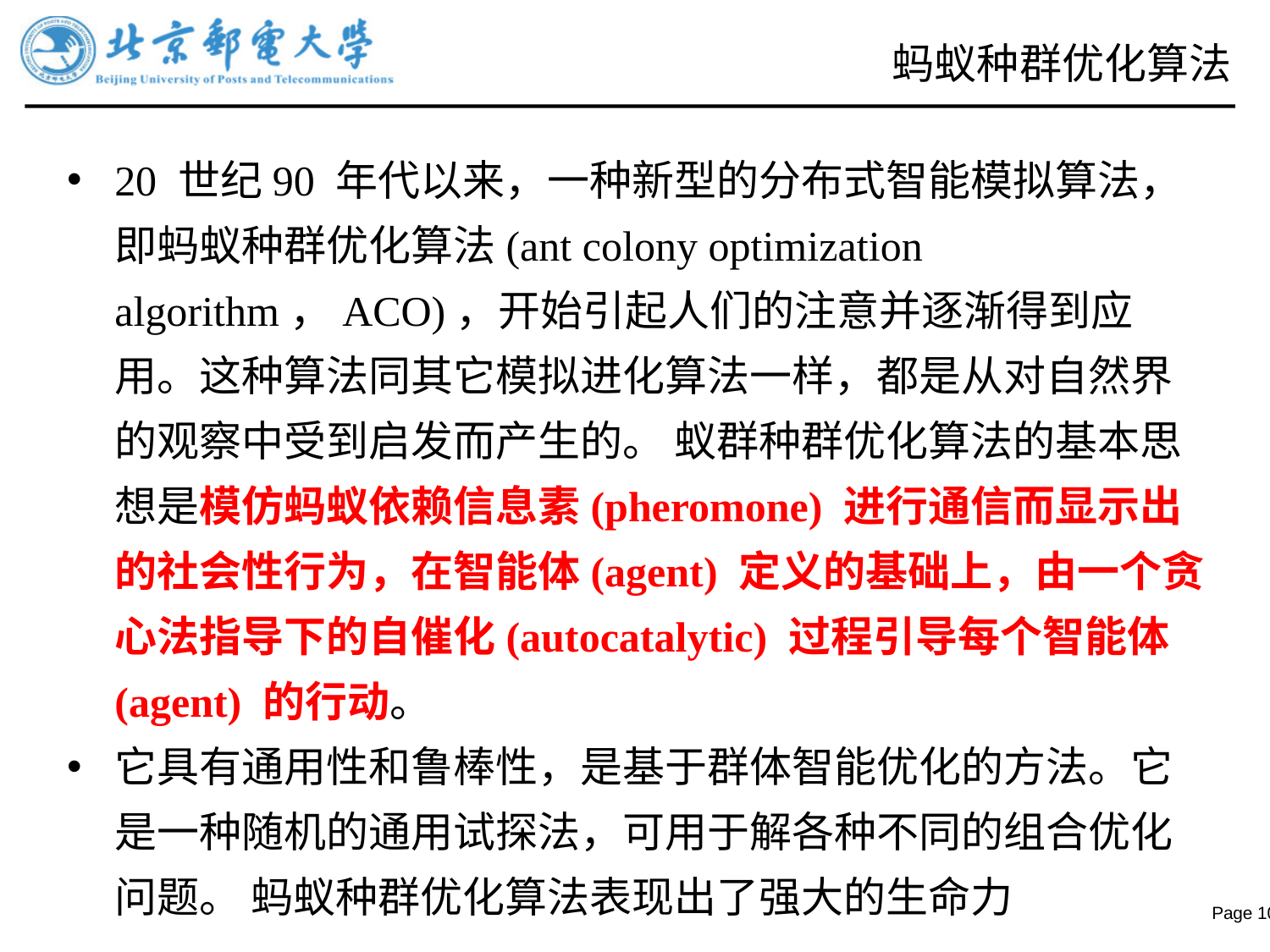

# 蚂蚁种群优化算法
20 世纪90 年代以来，一种新型的分布式智能模拟算法，即蚂蚁种群优化算法(ant colony optimization algorithm，ACO)，开始引起人们的注意并逐渐得到应用。这种算法同其它模拟进化算法一样，都是从对自然界的观察中受到启发而产生的。 蚁群种群优化算法的基本思想是模仿蚂蚁依赖信息素(pheromone) 进行通信而显示出的社会性行为，在智能体(agent) 定义的基础上，由一个贪心法指导下的自催化(autocatalytic) 过程引导每个智能体(agent) 的行动。
它具有通用性和鲁棒性，是基于群体智能优化的方法。它是一种随机的通用试探法，可用于解各种不同的组合优化问题。 蚂蚁种群优化算法表现出了强大的生命力